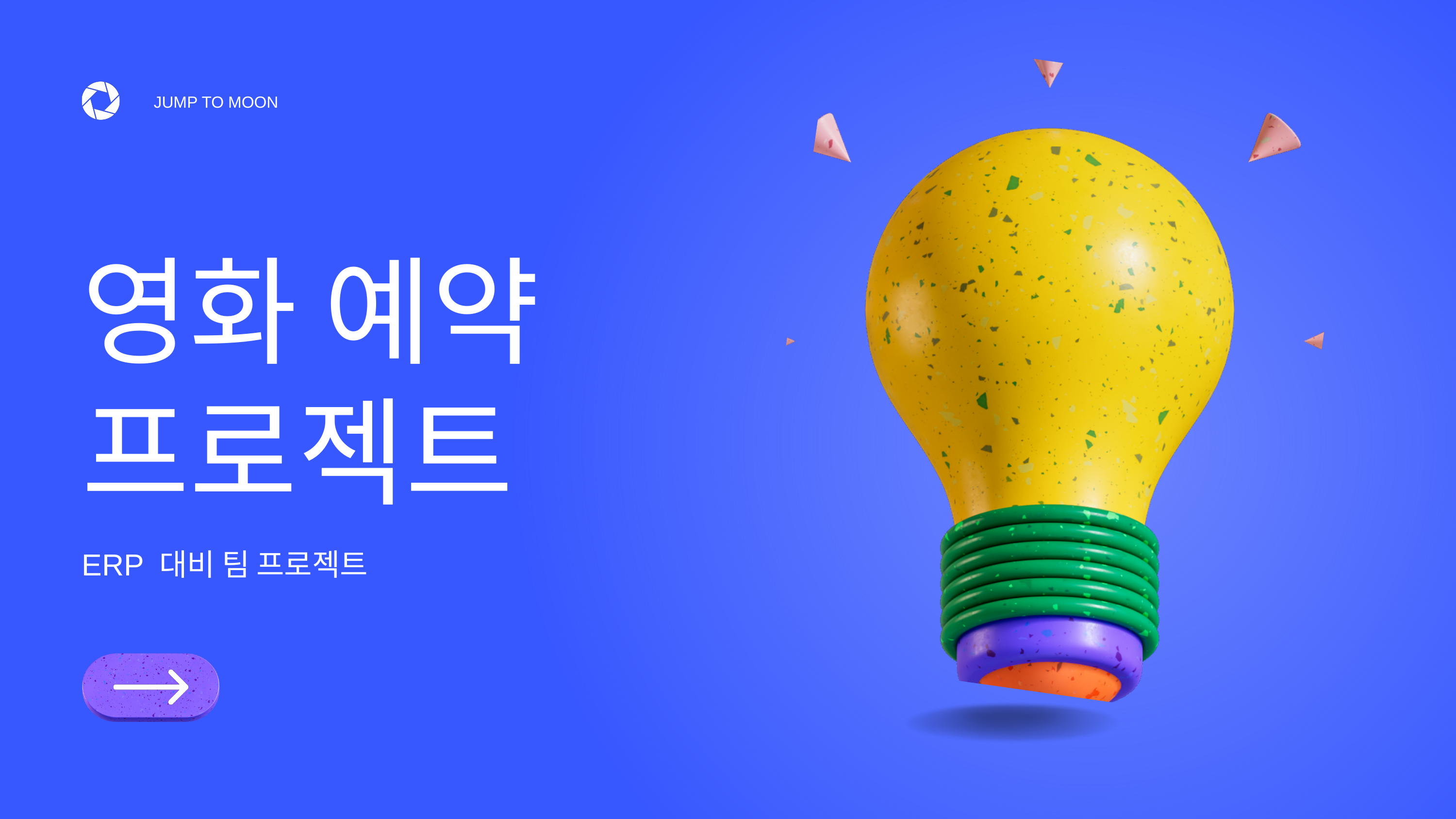

JUMP TO MOON
영화 예약 프로젝트
ERP 대비 팀 프로젝트